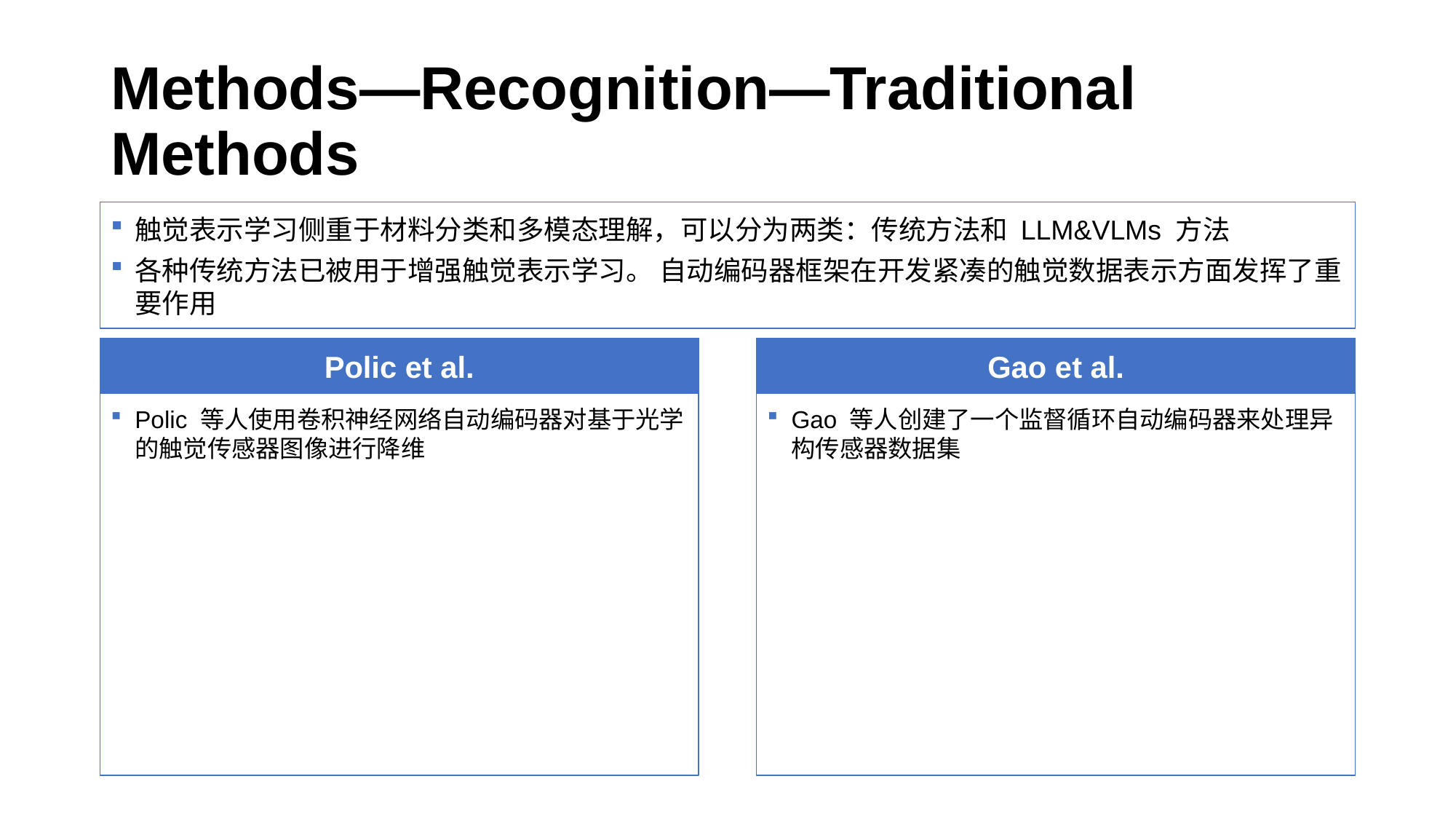

# Methods—Recognition—Traditional Methods
触觉表示学习侧重于材料分类和多模态理解，可以分为两类：传统方法和 LLM&VLMs 方法
各种传统方法已被用于增强触觉表示学习。 自动编码器框架在开发紧凑的触觉数据表示方面发挥了重要作用

Polic et al.
Gao et al.
Polic 等人使用卷积神经网络自动编码器对基于光学的触觉传感器图像进行降维

Gao 等人创建了一个监督循环自动编码器来处理异构传感器数据集